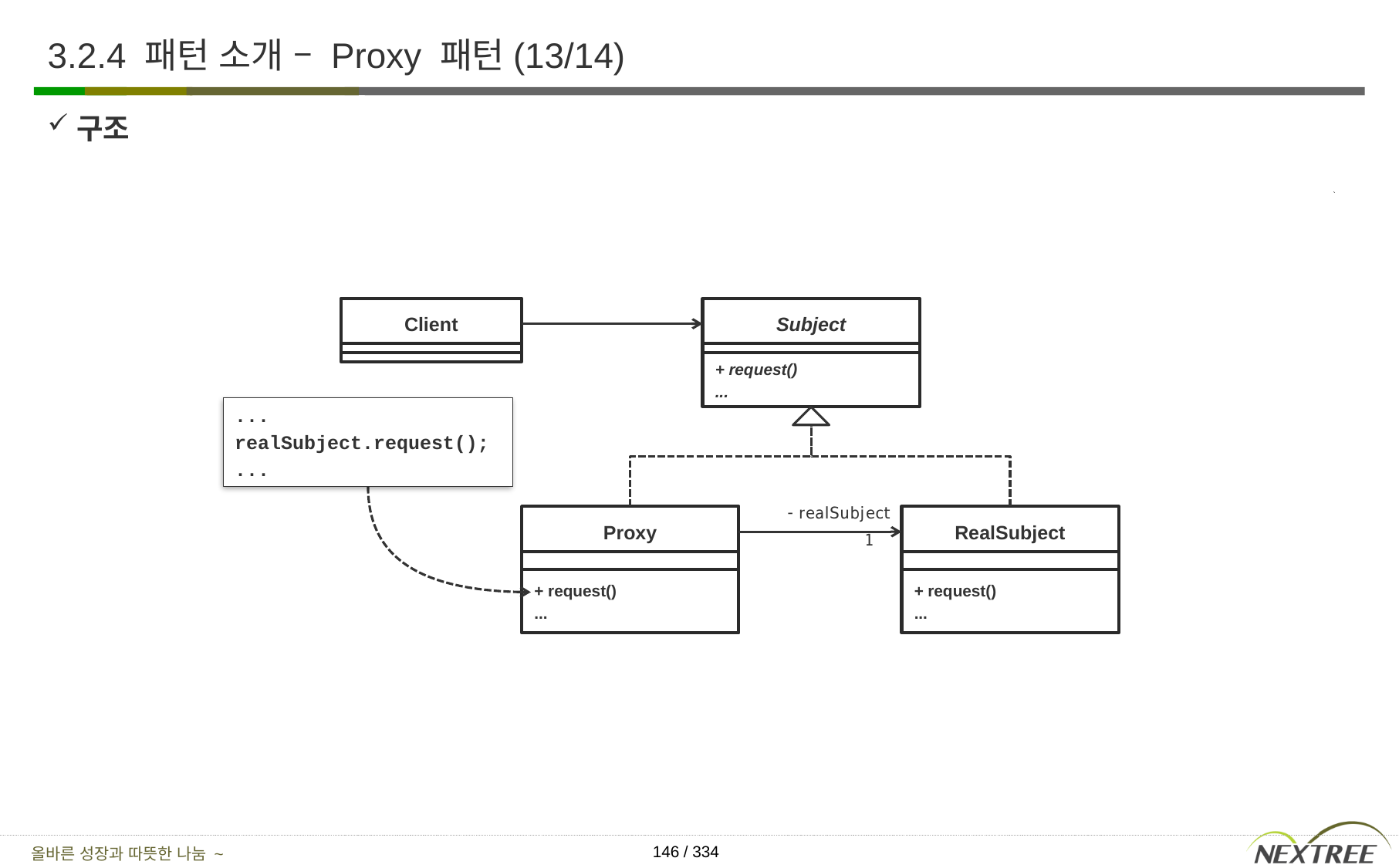

# 3.2.4 패턴 소개 – Proxy 패턴(13/14)
구조
Client
Subject

+ request()
...
...
realSubject.request();
...

- realSubject
Proxy
RealSubject
1

+ request()
...
+ request()
...